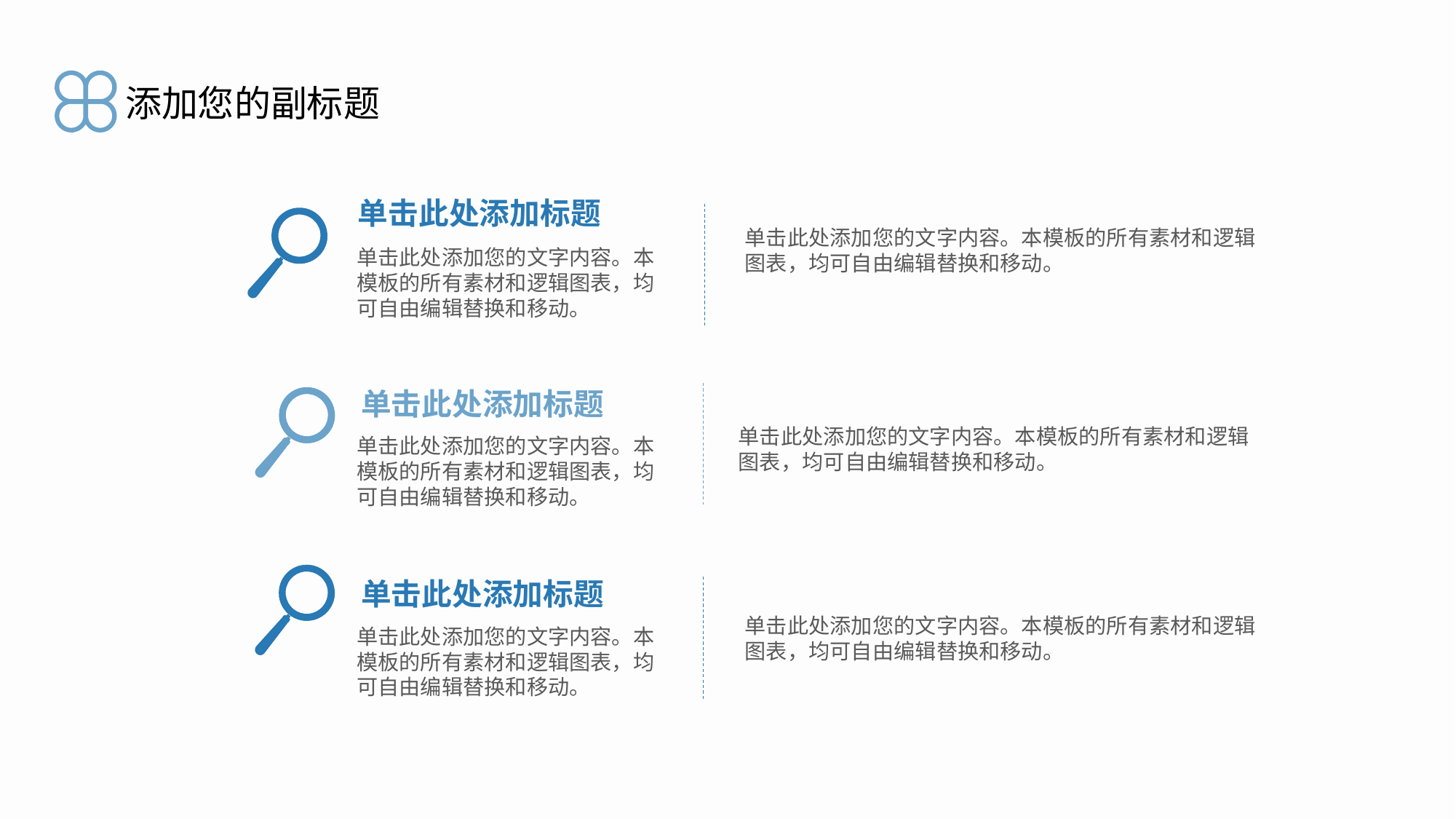

添加您的副标题
单击此处添加标题

单击此处添加您的文字内容。本模板的所有素材和逻辑图表，均可自由编辑替换和移动。
单击此处添加您的文字内容。本模板的所有素材和逻辑图表，均可自由编辑替换和移动。
单击此处添加标题

单击此处添加您的文字内容。本模板的所有素材和逻辑图表，均可自由编辑替换和移动。
单击此处添加您的文字内容。本模板的所有素材和逻辑图表，均可自由编辑替换和移动。

单击此处添加标题
单击此处添加您的文字内容。本模板的所有素材和逻辑图表，均可自由编辑替换和移动。
单击此处添加您的文字内容。本模板的所有素材和逻辑图表，均可自由编辑替换和移动。